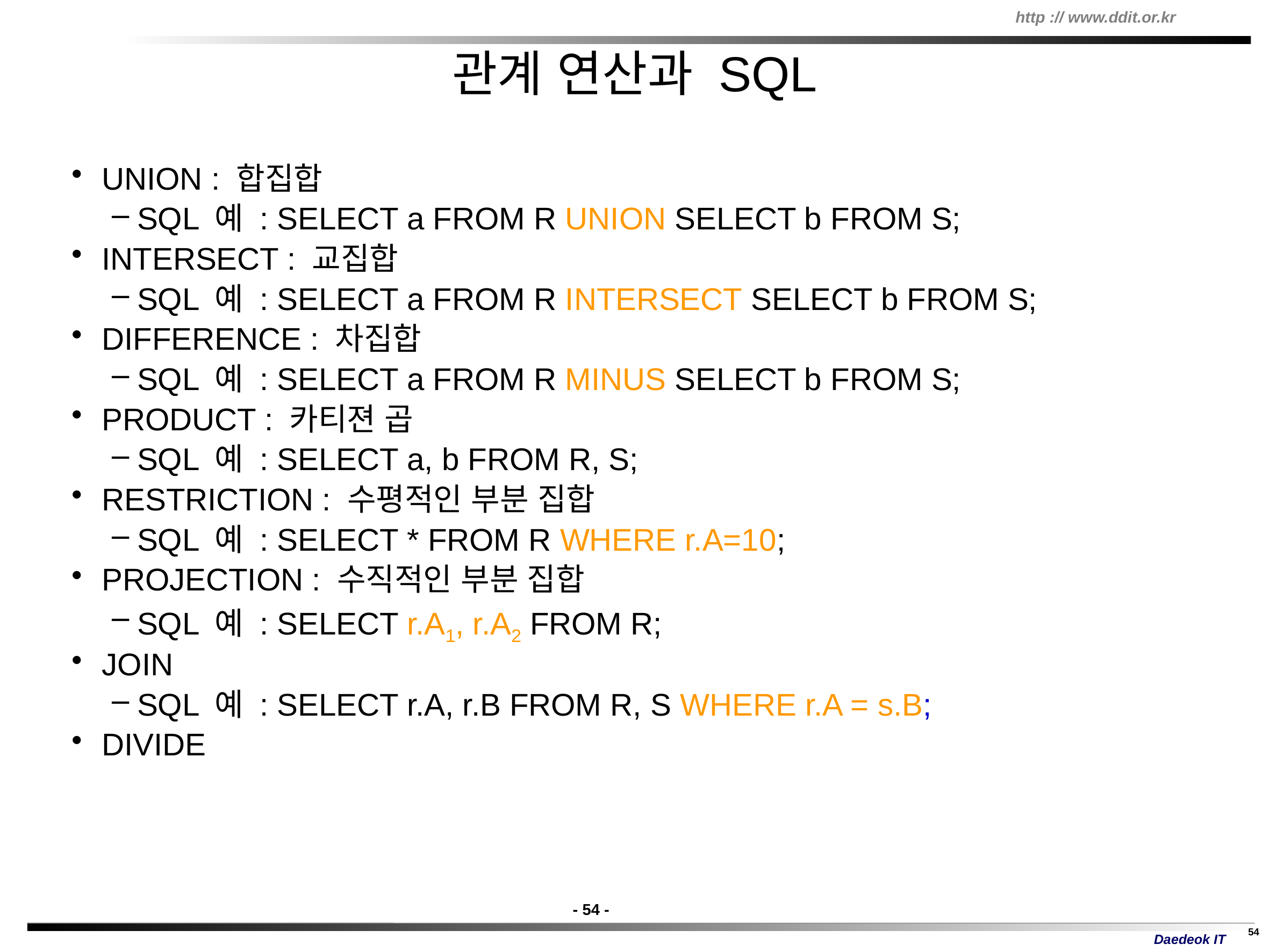

# 관계 연산과 SQL
UNION : 합집합
SQL 예 : SELECT a FROM R UNION SELECT b FROM S;
INTERSECT : 교집합
SQL 예 : SELECT a FROM R INTERSECT SELECT b FROM S;
DIFFERENCE : 차집합
SQL 예 : SELECT a FROM R MINUS SELECT b FROM S;
PRODUCT : 카티젼 곱
SQL 예 : SELECT a, b FROM R, S;
RESTRICTION : 수평적인 부분 집합
SQL 예 : SELECT * FROM R WHERE r.A=10;
PROJECTION : 수직적인 부분 집합
SQL 예 : SELECT r.A1, r.A2 FROM R;
JOIN
SQL 예 : SELECT r.A, r.B FROM R, S WHERE r.A = s.B;
DIVIDE
- 54 -